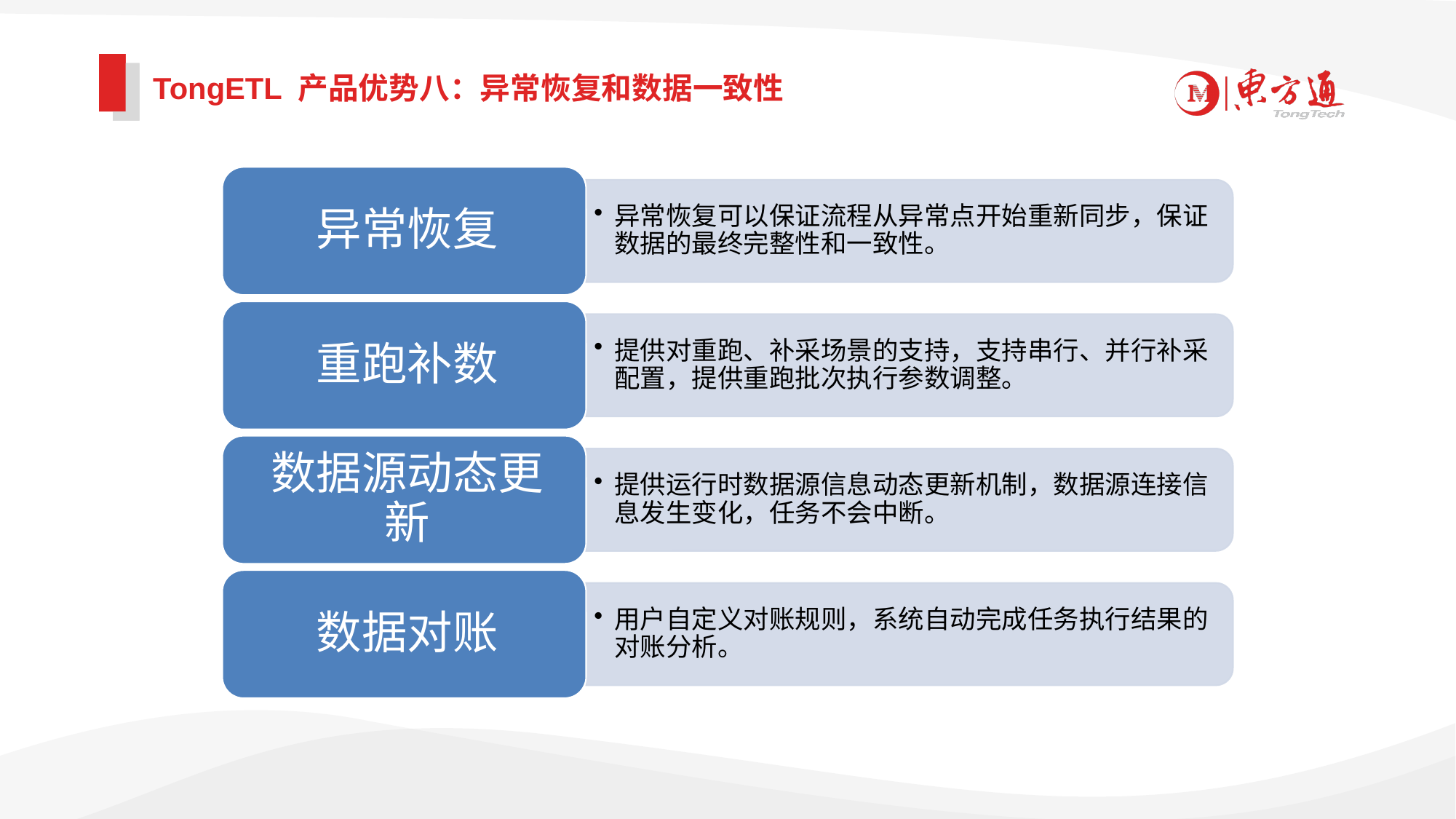

TongETL 产品优势八：异常恢复和数据一致性
异常恢复可以保证流程从异常点开始重新同步，保证数据的最终完整性和一致性。
异常恢复
提供对重跑、补采场景的支持，支持串行、并行补采配置，提供重跑批次执行参数调整。
重跑补数
提供运行时数据源信息动态更新机制，数据源连接信息发生变化，任务不会中断。
数据源动态更新
用户自定义对账规则，系统自动完成任务执行结果的对账分析。
数据对账